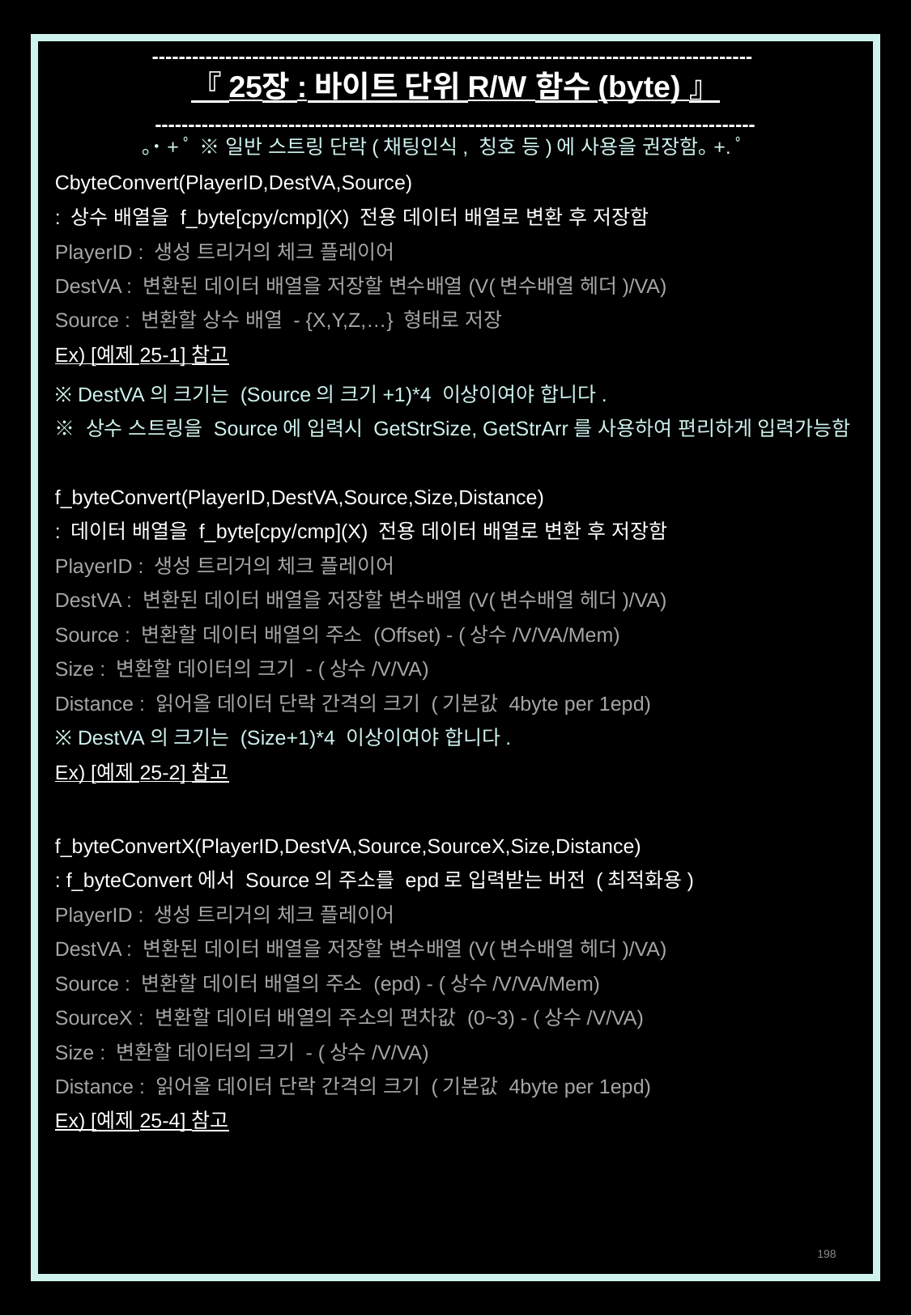

------------------------------------------------------------------------------------------
『 25장 : 바이트 단위 R/W 함수 (byte) 』
------------------------------------------------------------------------------------------

｡˙+ﾟ ※ 일반 스트링 단락(채팅인식, 칭호 등)에 사용을 권장함｡+.ﾟ
CbyteConvert(PlayerID,DestVA,Source)
: 상수 배열을 f_byte[cpy/cmp](X) 전용 데이터 배열로 변환 후 저장함
PlayerID : 생성 트리거의 체크 플레이어
DestVA : 변환된 데이터 배열을 저장할 변수배열(V(변수배열 헤더)/VA)
Source : 변환할 상수 배열 - {X,Y,Z,…} 형태로 저장
Ex) [예제 25-1] 참고
※ DestVA의 크기는 (Source의 크기+1)*4 이상이여야 합니다.
※ 상수 스트링을 Source에 입력시 GetStrSize, GetStrArr를 사용하여 편리하게 입력가능함

f_byteConvert(PlayerID,DestVA,Source,Size,Distance)
: 데이터 배열을 f_byte[cpy/cmp](X) 전용 데이터 배열로 변환 후 저장함
PlayerID : 생성 트리거의 체크 플레이어
DestVA : 변환된 데이터 배열을 저장할 변수배열(V(변수배열 헤더)/VA)
Source : 변환할 데이터 배열의 주소 (Offset) - (상수/V/VA/Mem)
Size : 변환할 데이터의 크기 - (상수/V/VA)
Distance : 읽어올 데이터 단락 간격의 크기 (기본값 4byte per 1epd)
※ DestVA의 크기는 (Size+1)*4 이상이여야 합니다.
Ex) [예제 25-2] 참고

f_byteConvertX(PlayerID,DestVA,Source,SourceX,Size,Distance)
: f_byteConvert에서 Source의 주소를 epd로 입력받는 버전 (최적화용)
PlayerID : 생성 트리거의 체크 플레이어
DestVA : 변환된 데이터 배열을 저장할 변수배열(V(변수배열 헤더)/VA)
Source : 변환할 데이터 배열의 주소 (epd) - (상수/V/VA/Mem)
SourceX : 변환할 데이터 배열의 주소의 편차값 (0~3) - (상수/V/VA)
Size : 변환할 데이터의 크기 - (상수/V/VA)
Distance : 읽어올 데이터 단락 간격의 크기 (기본값 4byte per 1epd)
Ex) [예제 25-4] 참고
198